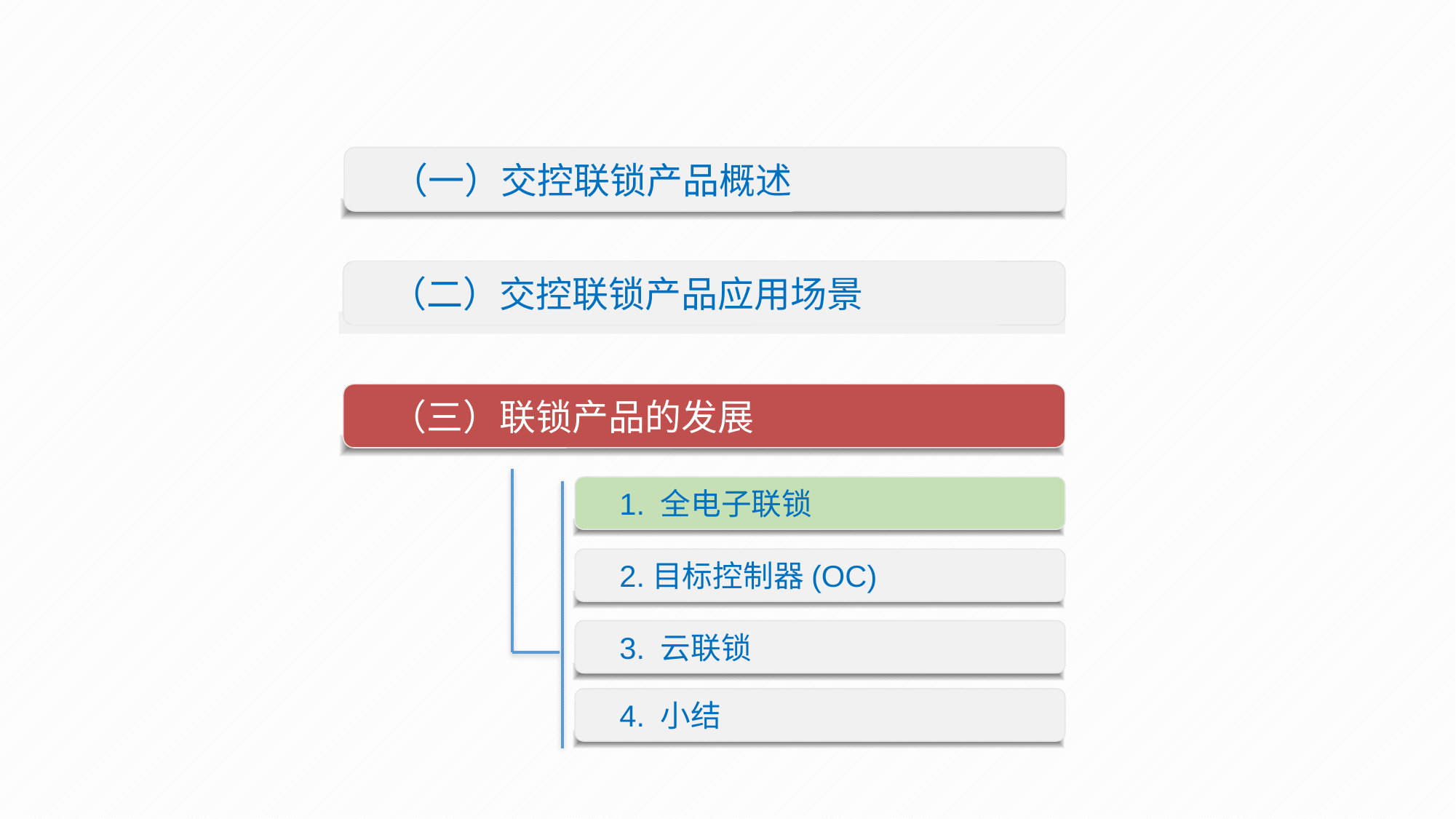

（一）交控联锁产品概述

（二）交控联锁产品应用场景

（三）联锁产品的发展

1. 全电子联锁

2.目标控制器(OC)

3. 云联锁

4. 小结